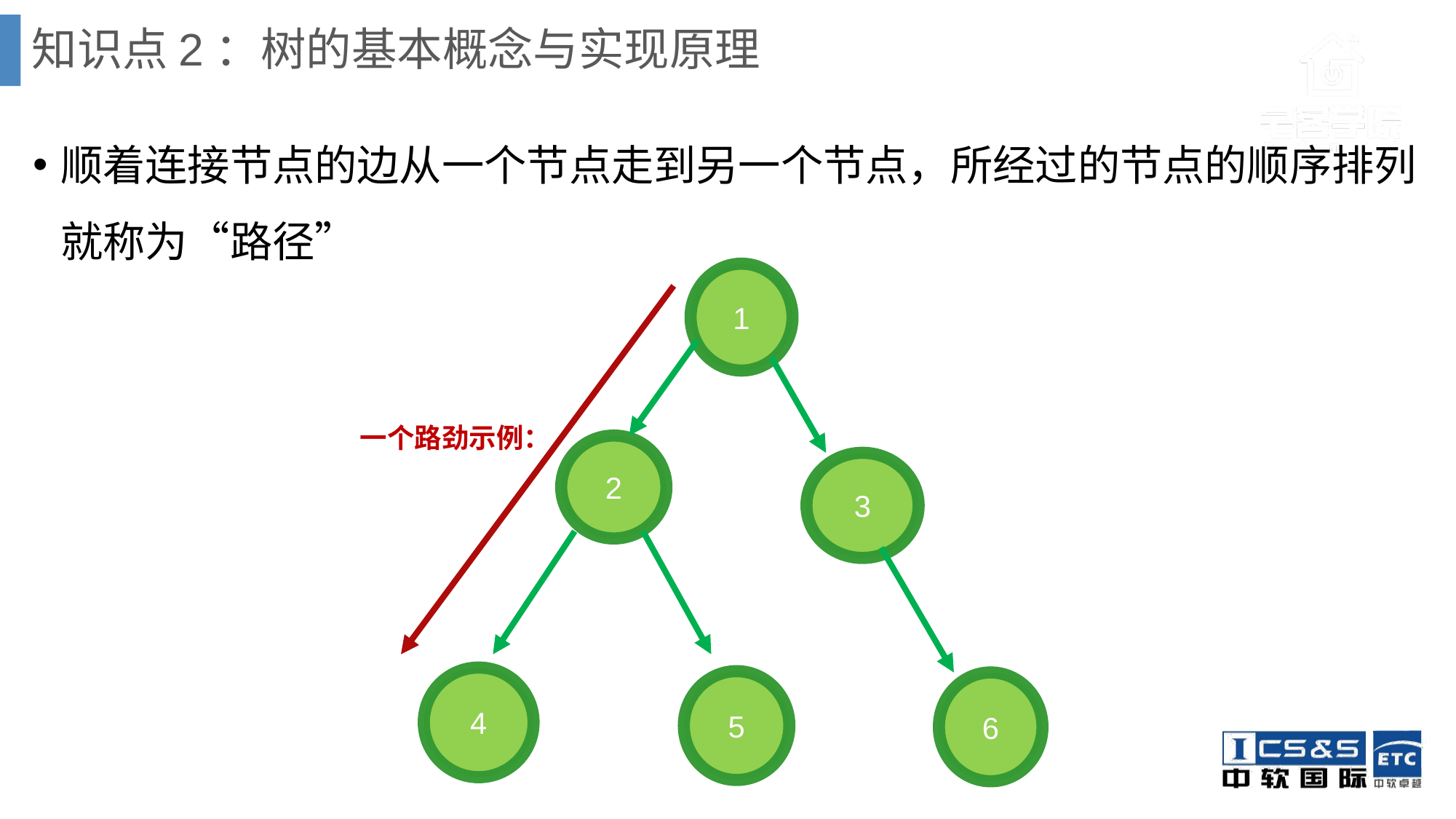

# 知识点2：树的基本概念与实现原理
顺着连接节点的边从一个节点走到另一个节点，所经过的节点的顺序排列就称为“路径”
1

一个路劲示例：
2
3

4
5
6